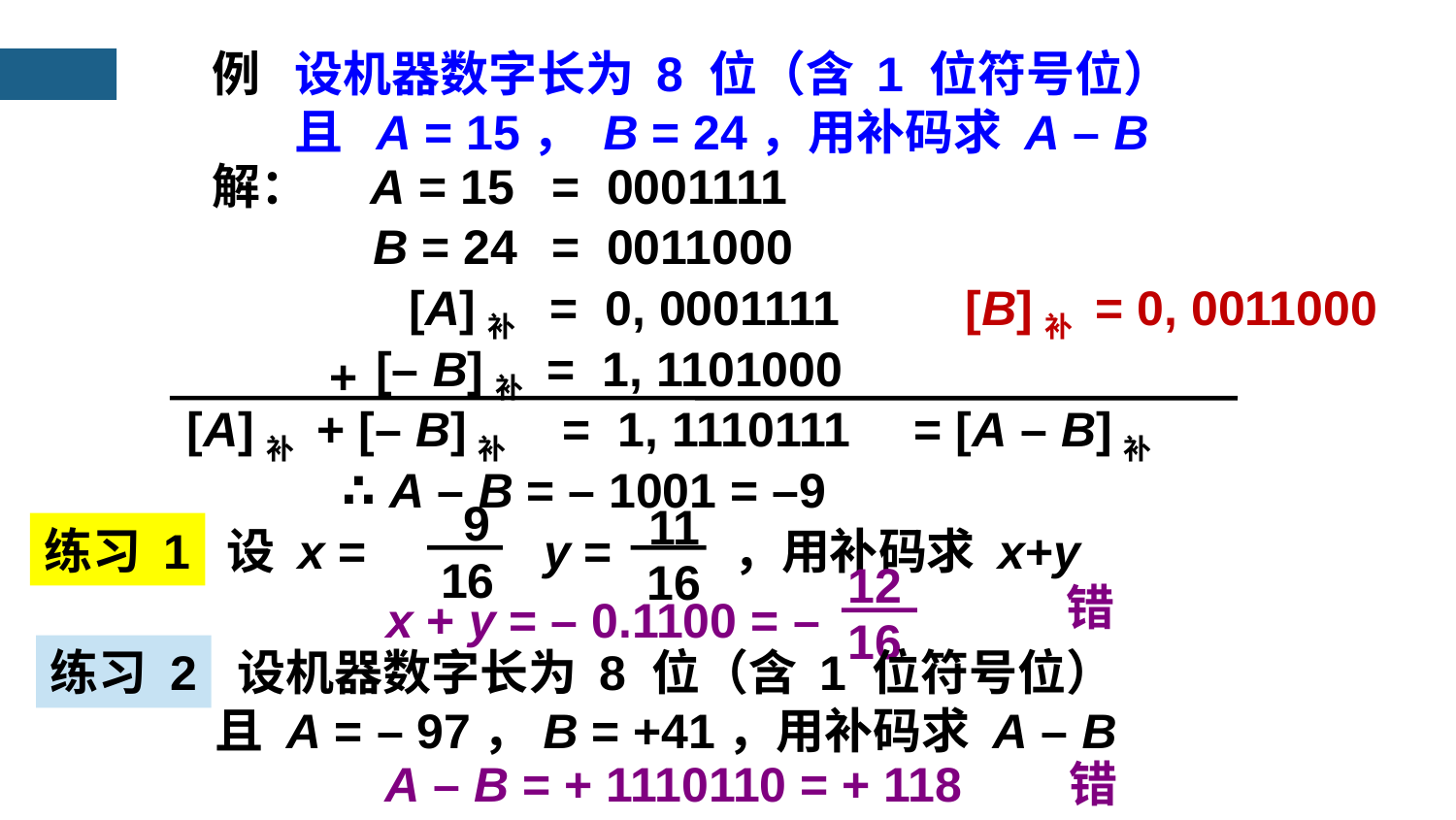

例
设机器数字长为 8 位（含 1 位符号位）
且  A = 15， B = 24，用补码求 A – B
A = 15
=  0001111
解：
B = 24
=  0011000
[A]补
=  0, 0001111
[B]补 = 0, 0011000
[– B]补
=  1, 1101000
+
[A]补 + [– B]补
=  1, 1110111
= [A – B]补

∴ A – B = – 1001 = –9
9
16

11
16

练习 1
设 x =             y =        ，用补码求 x+y
12
16

x + y = – 0.1100 =
–
错
                设机器数字长为 8 位（含 1 位符号位）
              且 A = – 97，B = +41，用补码求 A – B
练习 2
A – B = + 1110110 = + 118
错